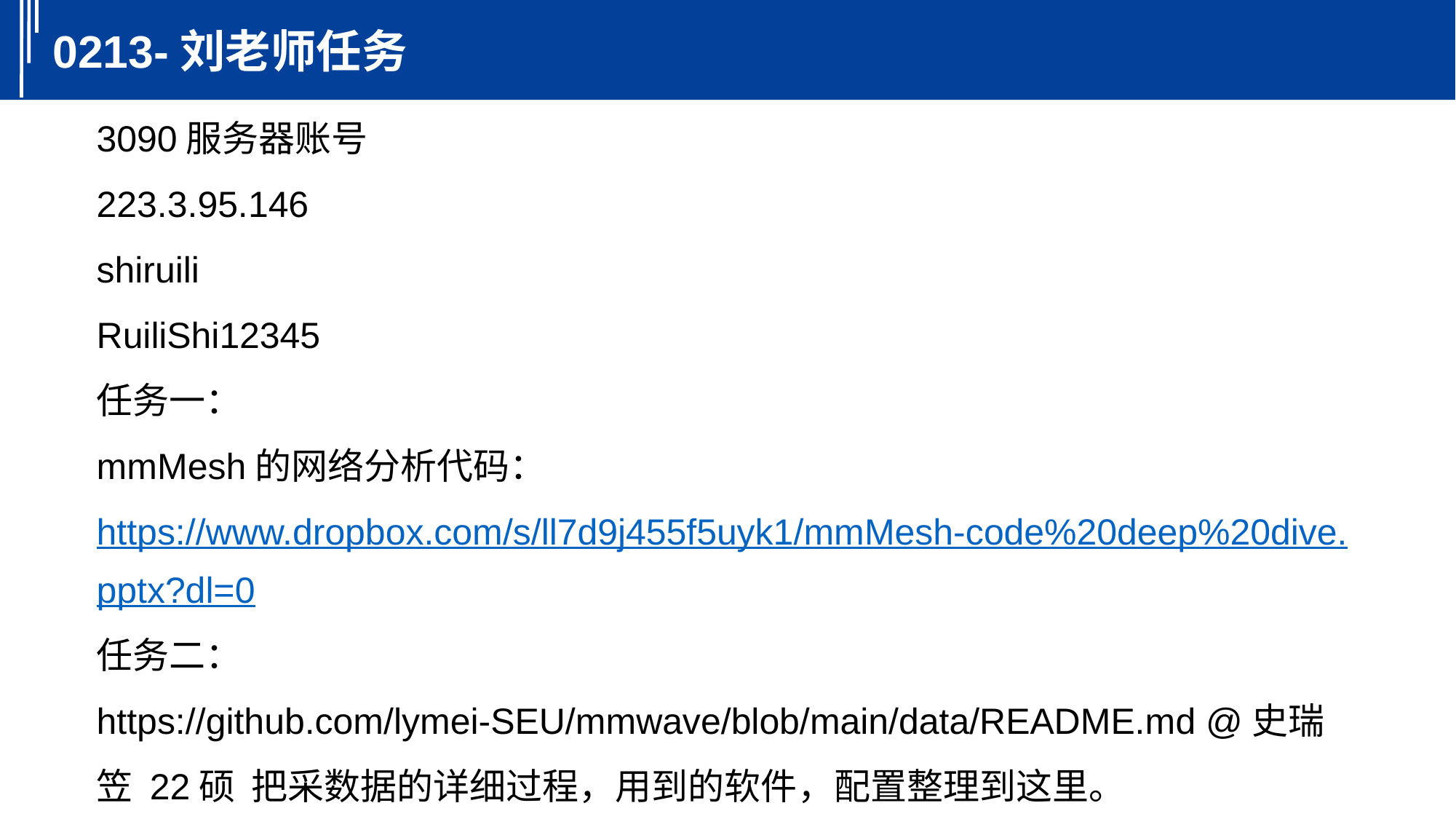

0213-刘老师任务
3090服务器账号
223.3.95.146
shiruili
RuiliShi12345
任务一：
mmMesh的网络分析代码：
https://www.dropbox.com/s/ll7d9j455f5uyk1/mmMesh-code%20deep%20dive.pptx?dl=0
任务二：
https://github.com/lymei-SEU/mmwave/blob/main/data/README.md @史瑞笠 22硕  把采数据的详细过程，用到的软件，配置整理到这里。